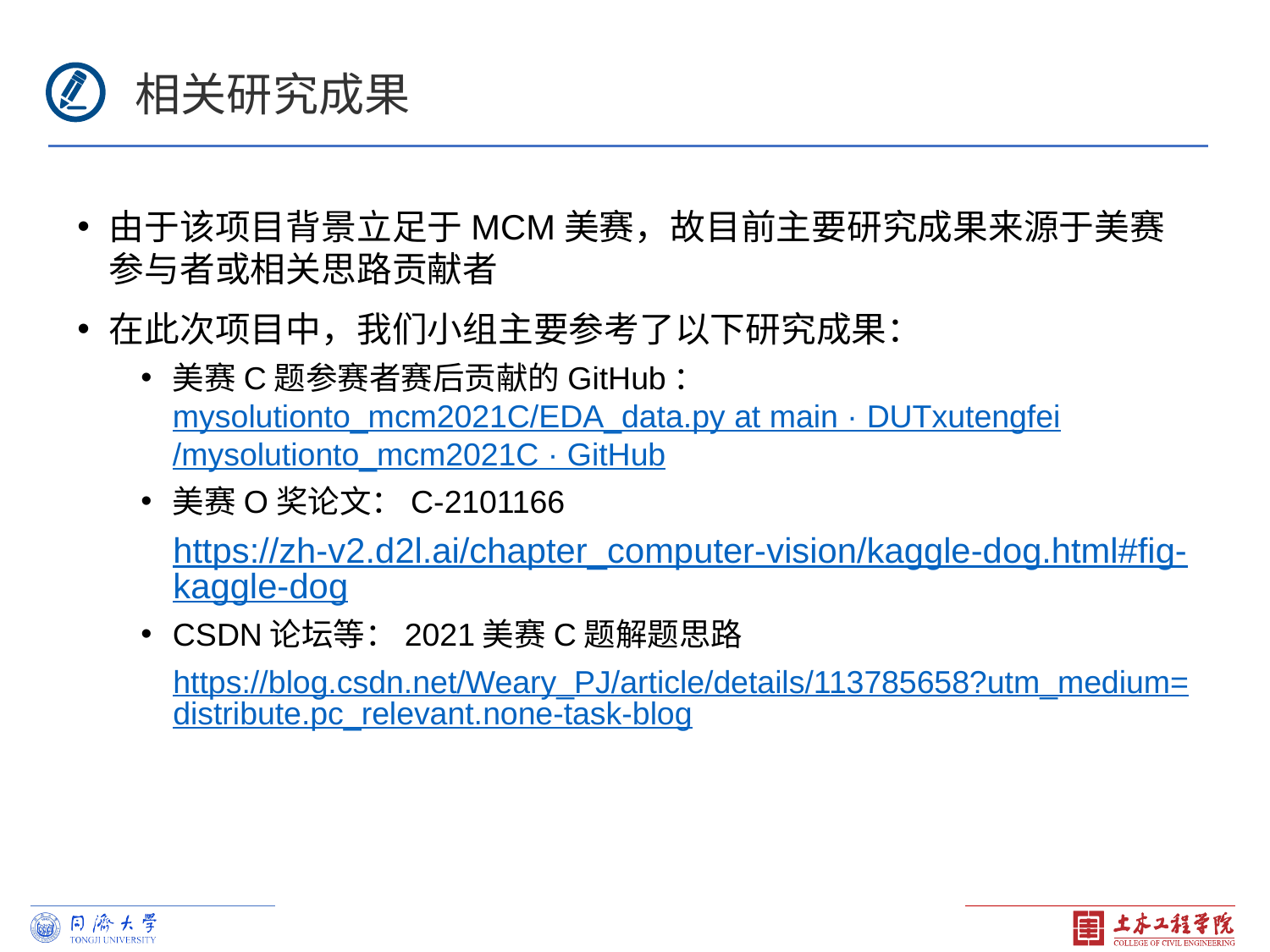

相关研究成果
由于该项目背景立足于MCM美赛，故目前主要研究成果来源于美赛参与者或相关思路贡献者
在此次项目中，我们小组主要参考了以下研究成果：
美赛C题参赛者赛后贡献的GitHub：mysolutionto_mcm2021C/EDA_data.py at main · DUTxutengfei/mysolutionto_mcm2021C · GitHub
美赛O奖论文：C-2101166
https://zh-v2.d2l.ai/chapter_computer-vision/kaggle-dog.html#fig-kaggle-dog
CSDN论坛等：2021美赛C题解题思路
https://blog.csdn.net/Weary_PJ/article/details/113785658?utm_medium=distribute.pc_relevant.none-task-blog